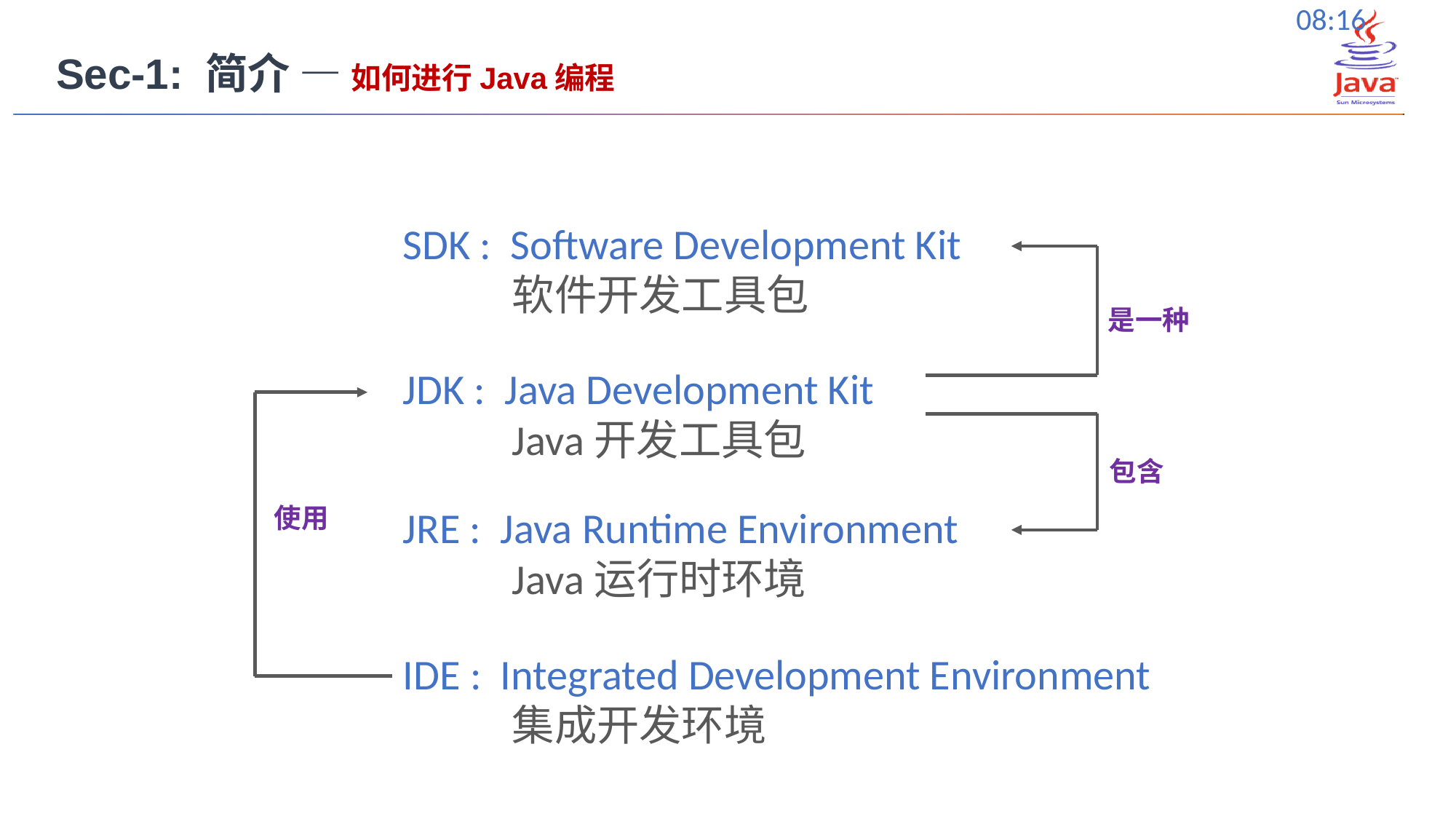

Sec-1: 简介 — 如何进行Java编程
SDK :  Software Development Kit
	软件开发工具包
是一种
JDK :  Java Development Kit
	Java开发工具包
包含
使用
JRE :  Java Runtime Environment
	Java运行时环境
IDE :  Integrated Development Environment
	集成开发环境